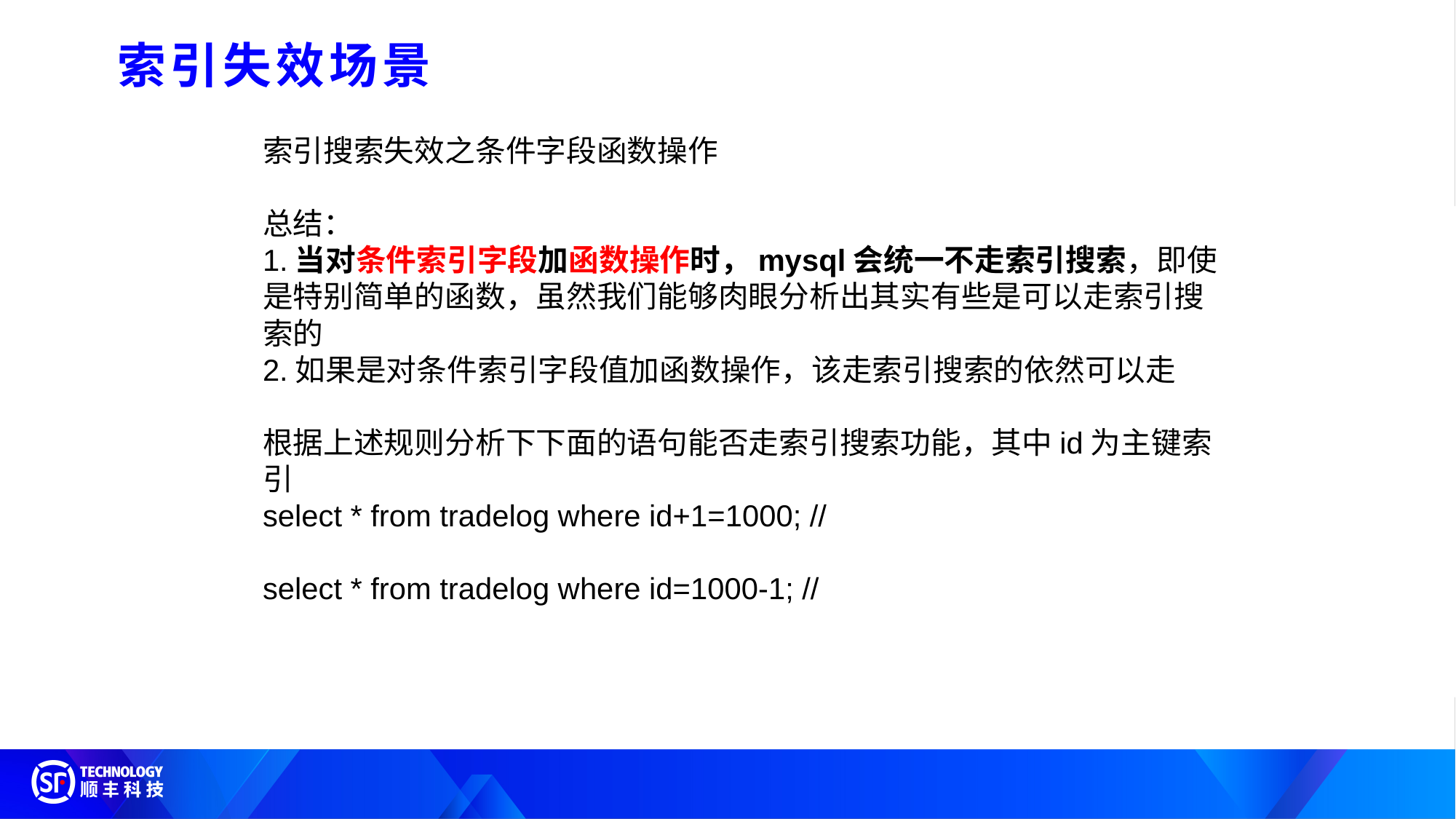

索引失效场景
索引搜索失效之条件字段函数操作

总结：
1.当对条件索引字段加函数操作时，mysql会统一不走索引搜索，即使是特别简单的函数，虽然我们能够肉眼分析出其实有些是可以走索引搜索的
2.如果是对条件索引字段值加函数操作，该走索引搜索的依然可以走

根据上述规则分析下下面的语句能否走索引搜索功能，其中id为主键索引
select * from tradelog where id+1=1000; //

select * from tradelog where id=1000-1; //